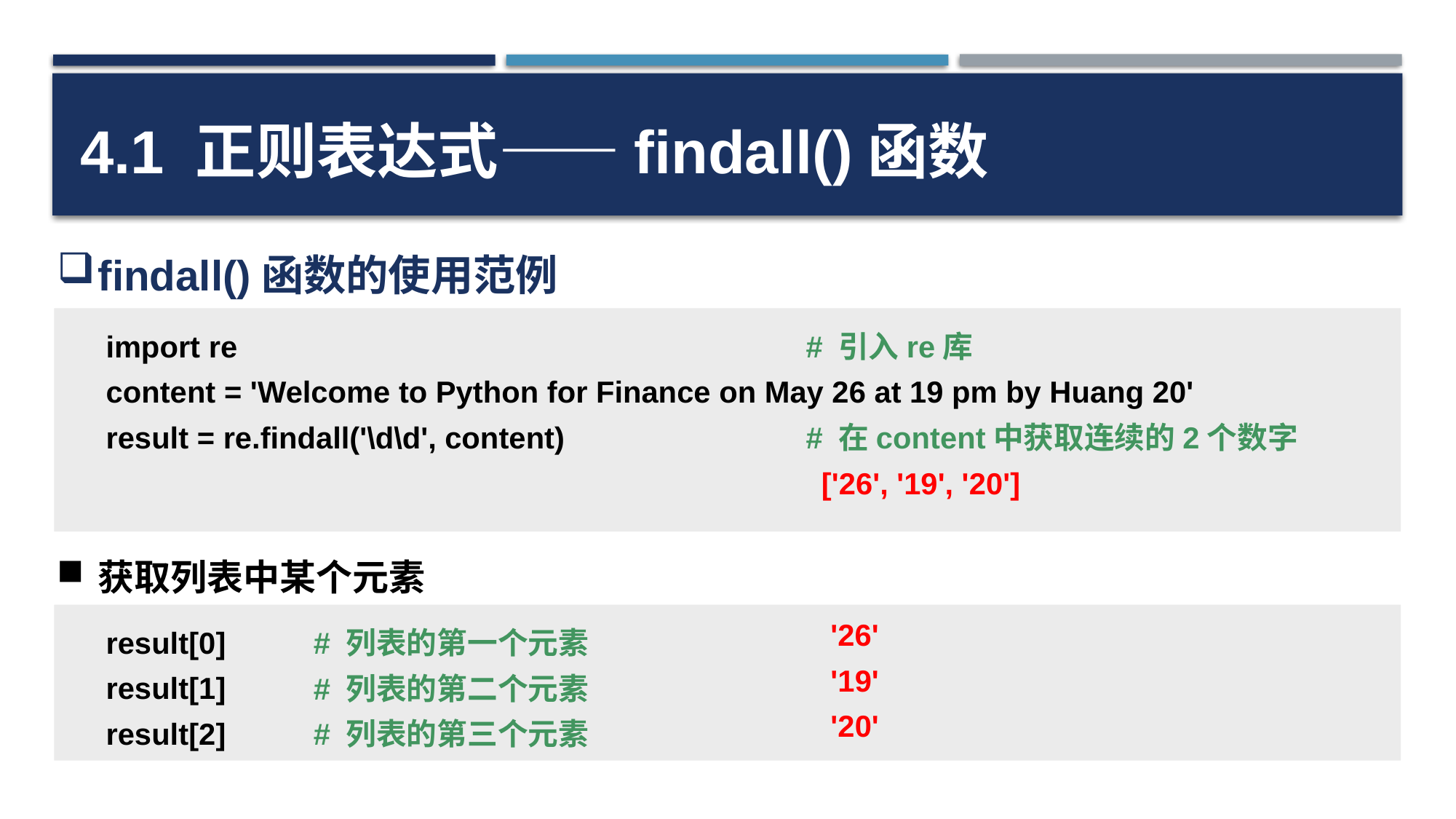

4.1 正则表达式——findall()函数
findall()函数的使用范例

import re
content = 'Welcome to Python for Finance on May 26 at 19 pm by Huang 20'
result = re.findall('\d\d', content)
# 引入re库

# 在content中获取连续的2个数字
['26', '19', '20']
获取列表中某个元素

result[0]
result[1]
result[2]
# 列表的第一个元素
# 列表的第二个元素
# 列表的第三个元素
'26'
'19'
'20'
35